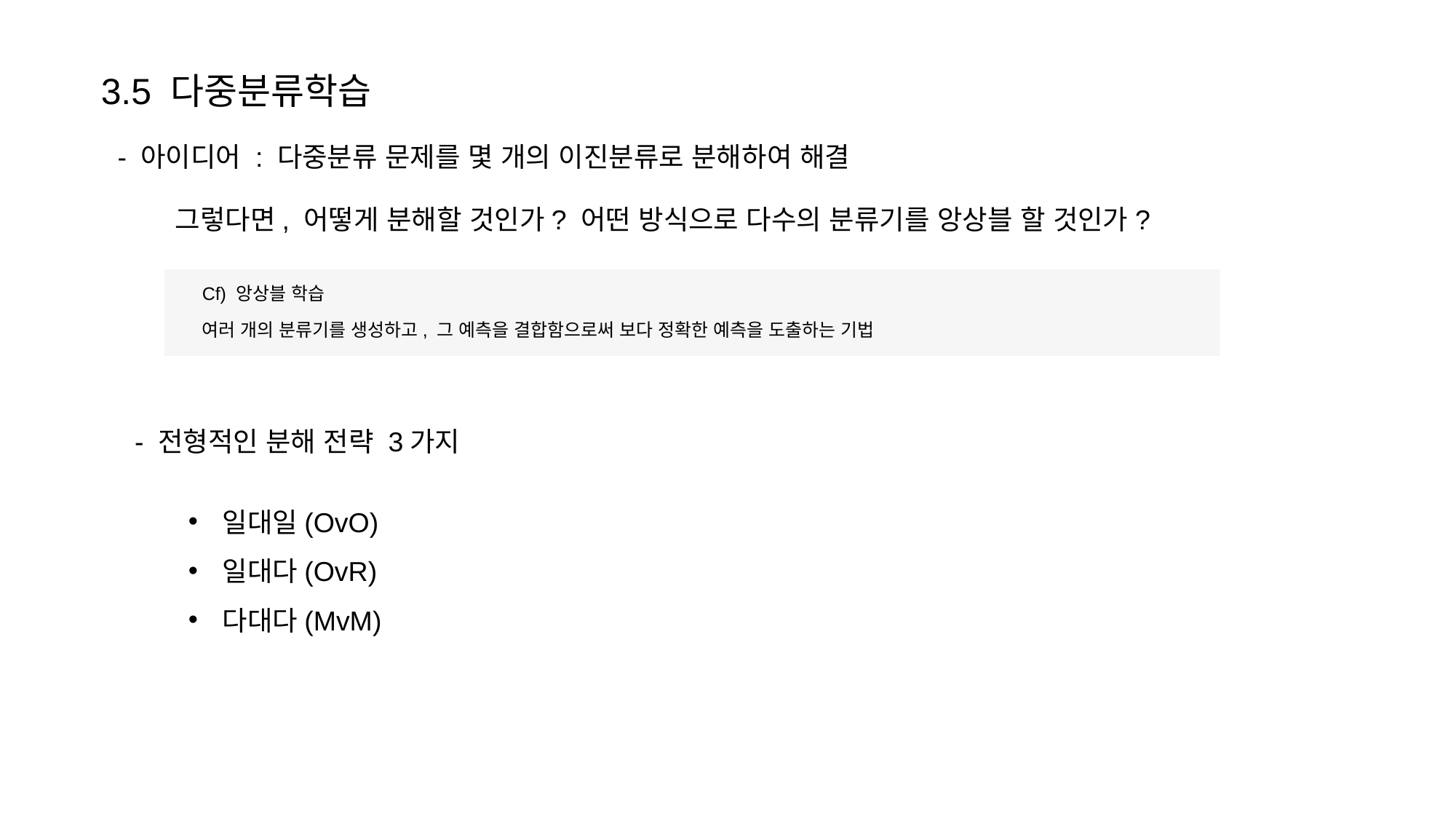

3.5 다중분류학습
- 아이디어 : 다중분류 문제를 몇 개의 이진분류로 분해하여 해결
그렇다면, 어떻게 분해할 것인가? 어떤 방식으로 다수의 분류기를 앙상블 할 것인가?

Cf) 앙상블 학습

여러 개의 분류기를 생성하고, 그 예측을 결합함으로써 보다 정확한 예측을 도출하는 기법
- 전형적인 분해 전략 3가지
일대일(OvO)
일대다(OvR)
다대다(MvM)